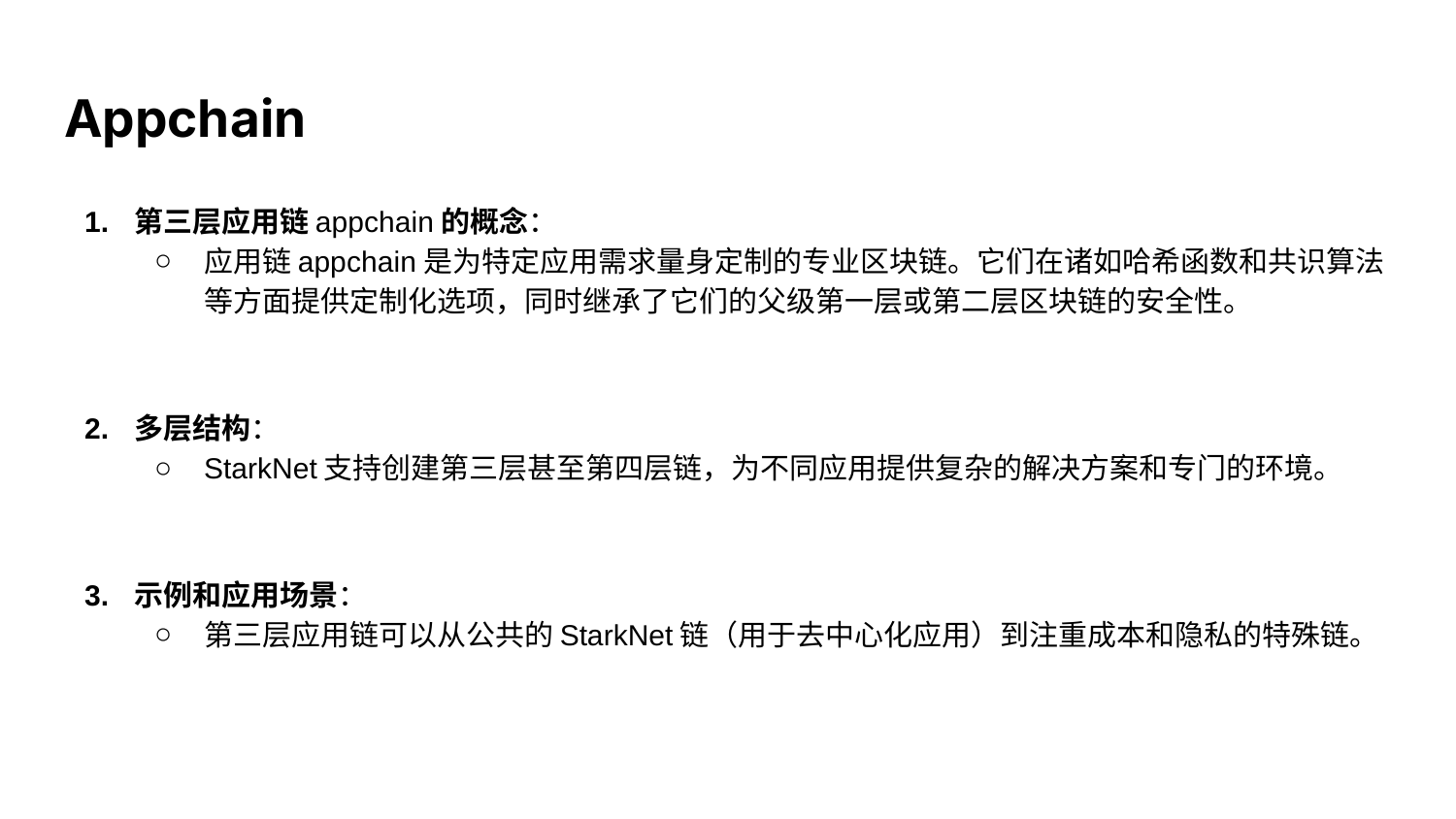

# Appchain

第三层应用链appchain的概念：
应用链appchain是为特定应用需求量身定制的专业区块链。它们在诸如哈希函数和共识算法等方面提供定制化选项，同时继承了它们的父级第一层或第二层区块链的安全性。

多层结构：
StarkNet支持创建第三层甚至第四层链，为不同应用提供复杂的解决方案和专门的环境。

示例和应用场景：
第三层应用链可以从公共的StarkNet链（用于去中心化应用）到注重成本和隐私的特殊链。